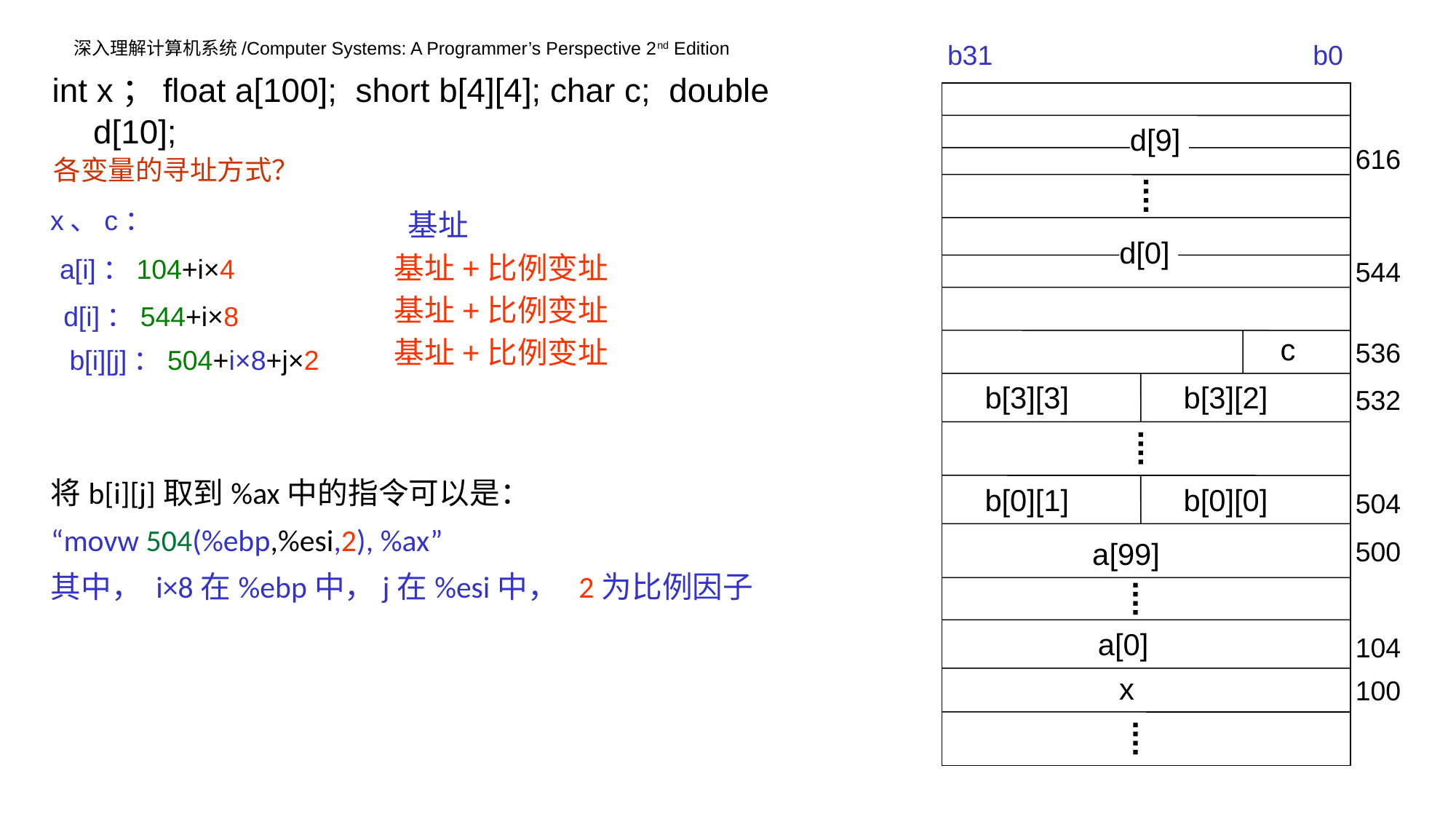

b31			     b0

d[9]
616

d[0]
544

c

536

b[3][3]

b[3][2]
532

b[0][1]

b[0][0]
504

a[99]
500

a[0]
104
x

100

int x；float a[100];  short b[4][4]; char c;  double d[10];
各变量的寻址方式？
x、c：
 基址
基址+比例变址
基址+比例变址
基址+比例变址

a[i]：104+i×4
d[i]：544+i×8
b[i][j]：504+i×8+j×2
将b[i][j]取到%ax中的指令可以是：
“movw 504(%ebp,%esi,2), %ax”
其中， i×8在%ebp中，j在%esi中，  2为比例因子